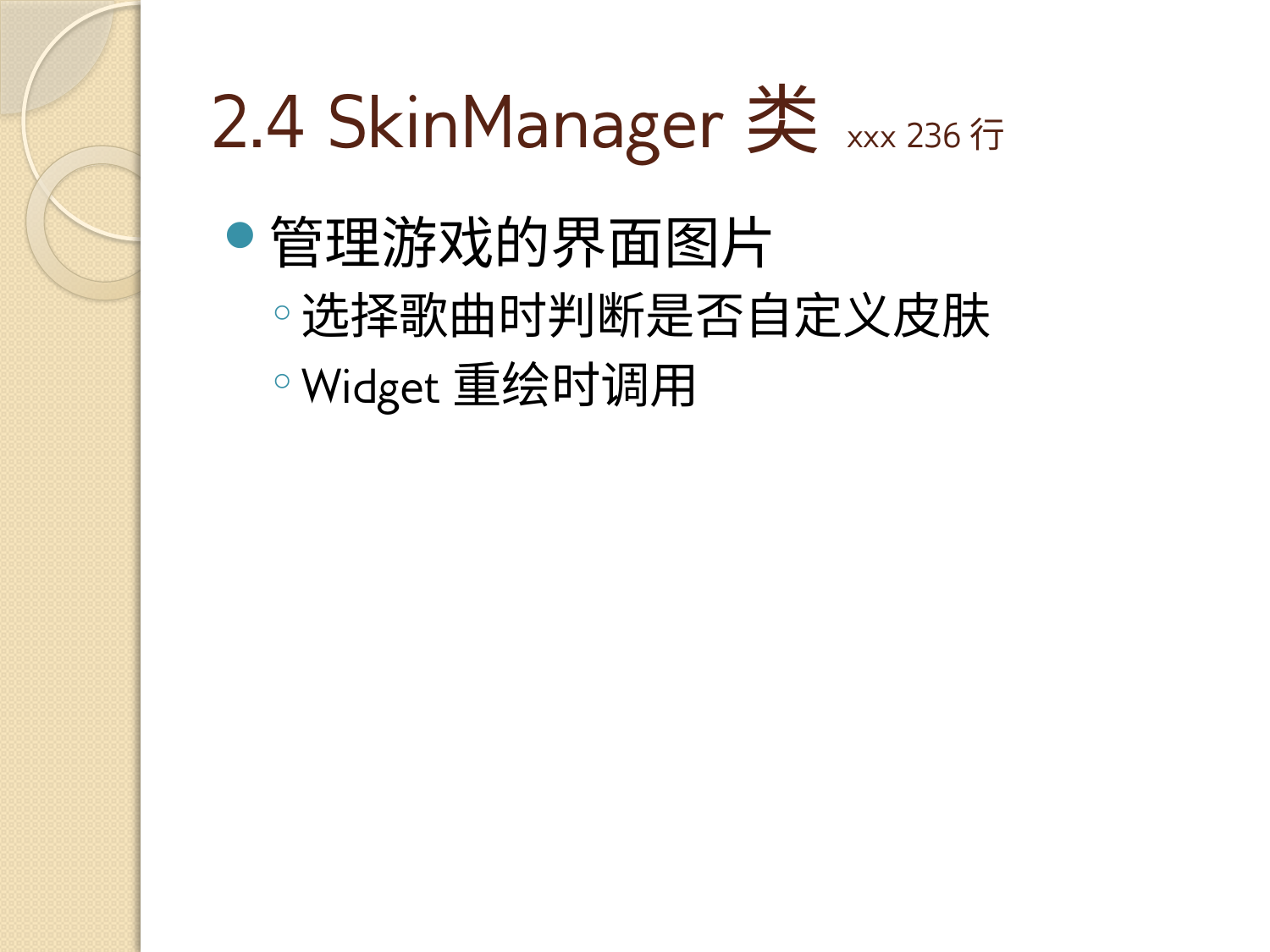

# 2.4 SkinManager类	xxx 236行
管理游戏的界面图片
选择歌曲时判断是否自定义皮肤
Widget重绘时调用